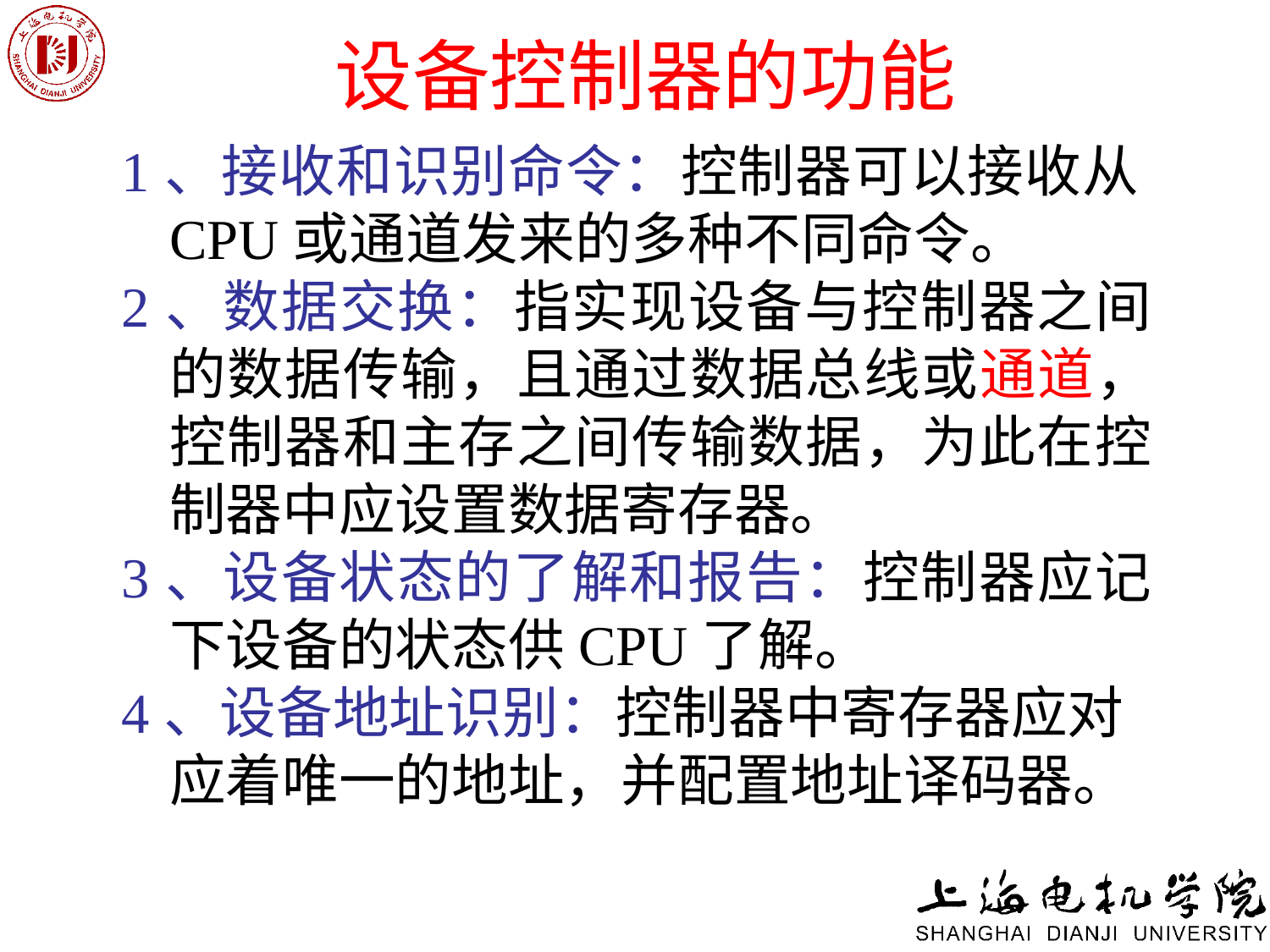

设备控制器的功能
#
1、接收和识别命令：控制器可以接收从CPU或通道发来的多种不同命令。
2、数据交换：指实现设备与控制器之间的数据传输，且通过数据总线或通道，控制器和主存之间传输数据，为此在控制器中应设置数据寄存器。
3、设备状态的了解和报告：控制器应记下设备的状态供CPU了解。
4、设备地址识别：控制器中寄存器应对应着唯一的地址，并配置地址译码器。